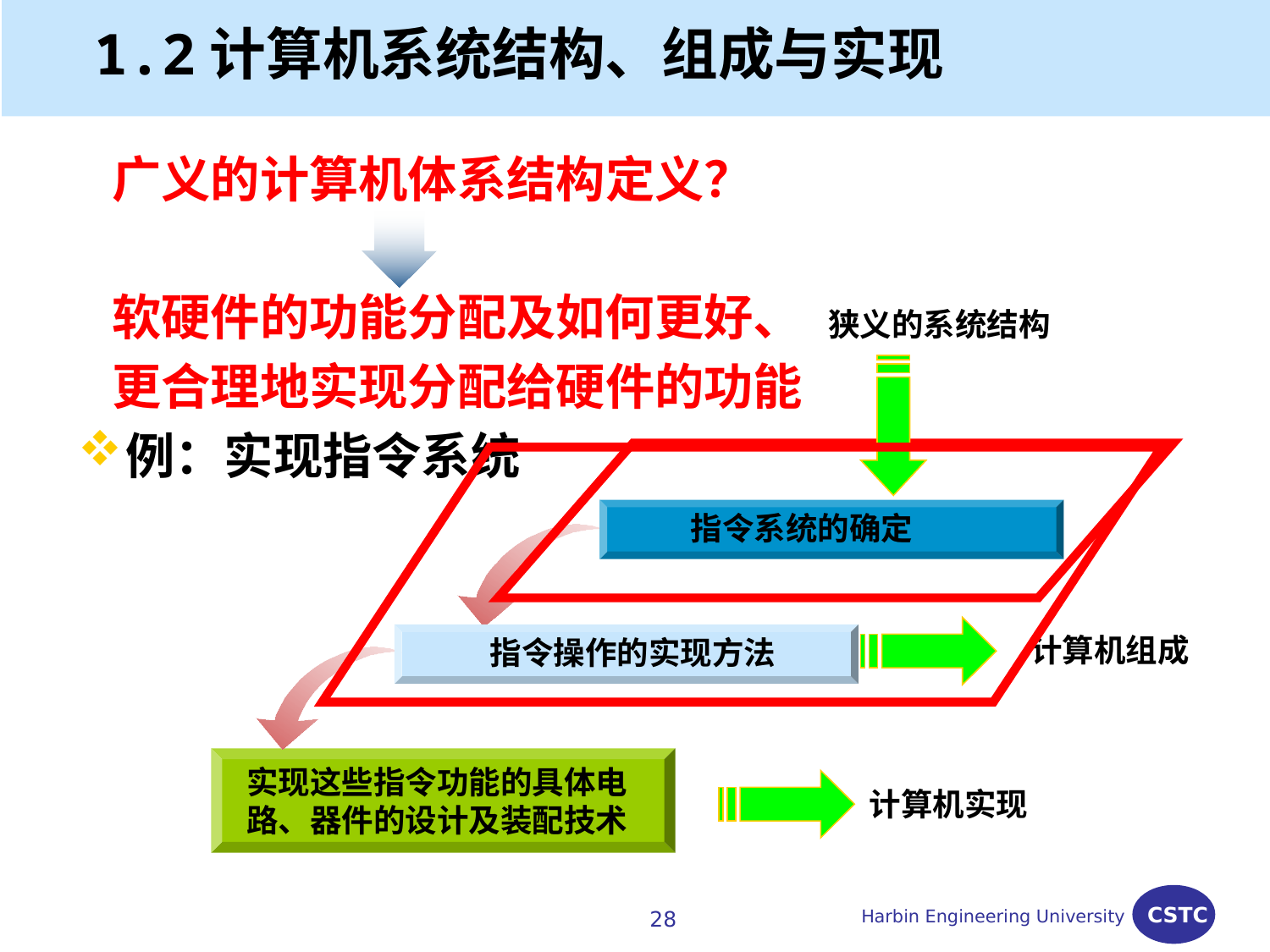

# 1.2计算机系统结构、组成与实现
  广义的计算机体系结构定义？

  软硬件的功能分配及如何更好、
  更合理地实现分配给硬件的功能
例：实现指令系统

狭义的系统结构

指令系统的确定

计算机组成

指令操作的实现方法

实现这些指令功能的具体电路、器件的设计及装配技术

计算机实现
28
Harbin Engineering University